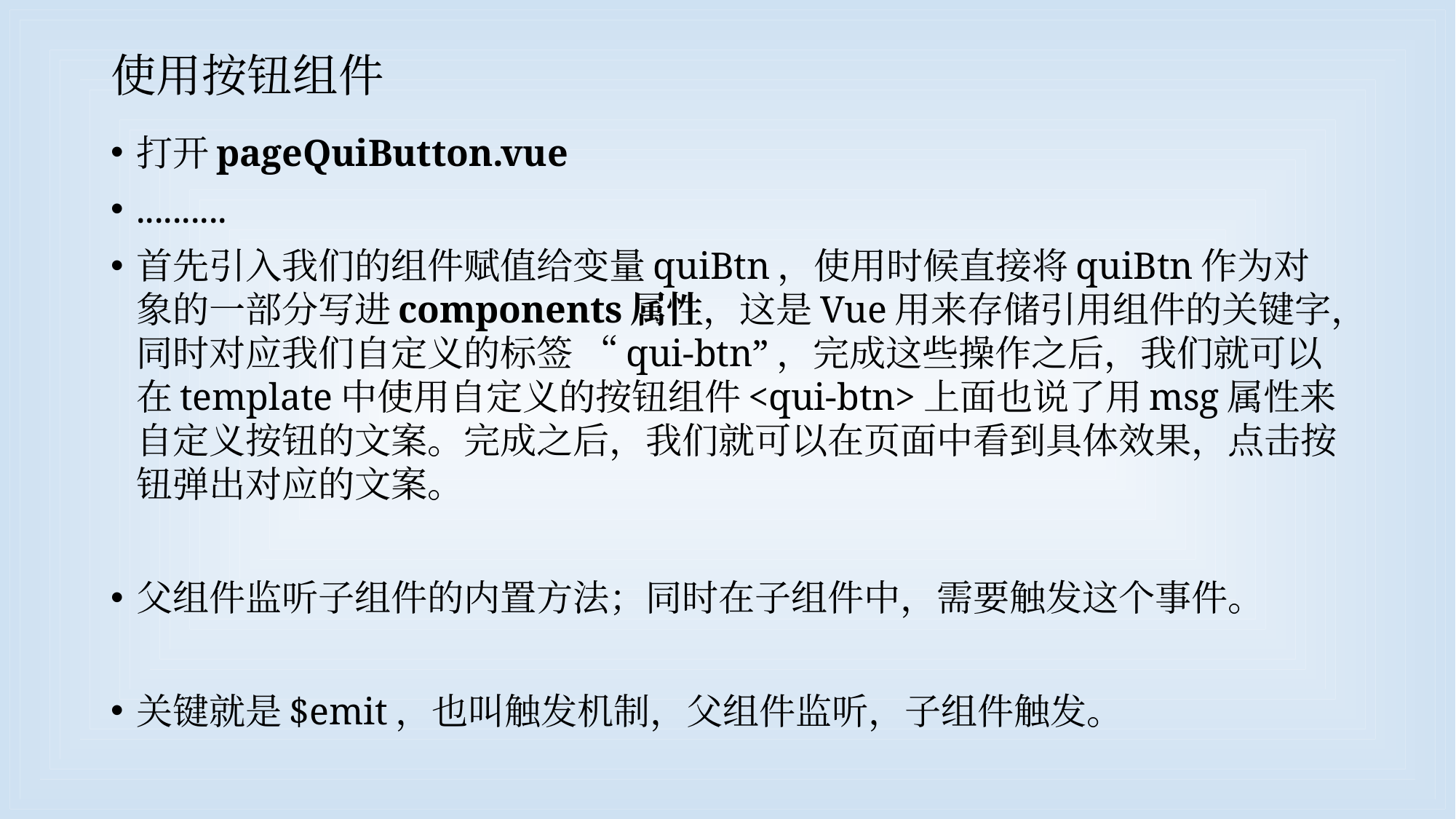

# 使用按钮组件
打开pageQuiButton.vue
..........
首先引入我们的组件赋值给变量quiBtn，使用时候直接将quiBtn作为对象的一部分写进components属性，这是Vue用来存储引用组件的关键字，同时对应我们自定义的标签 “qui-btn”，完成这些操作之后，我们就可以在template中使用自定义的按钮组件<qui-btn>上面也说了用msg属性来自定义按钮的文案。完成之后，我们就可以在页面中看到具体效果，点击按钮弹出对应的文案。

父组件监听子组件的内置方法；同时在子组件中，需要触发这个事件。

关键就是$emit，也叫触发机制，父组件监听，子组件触发。